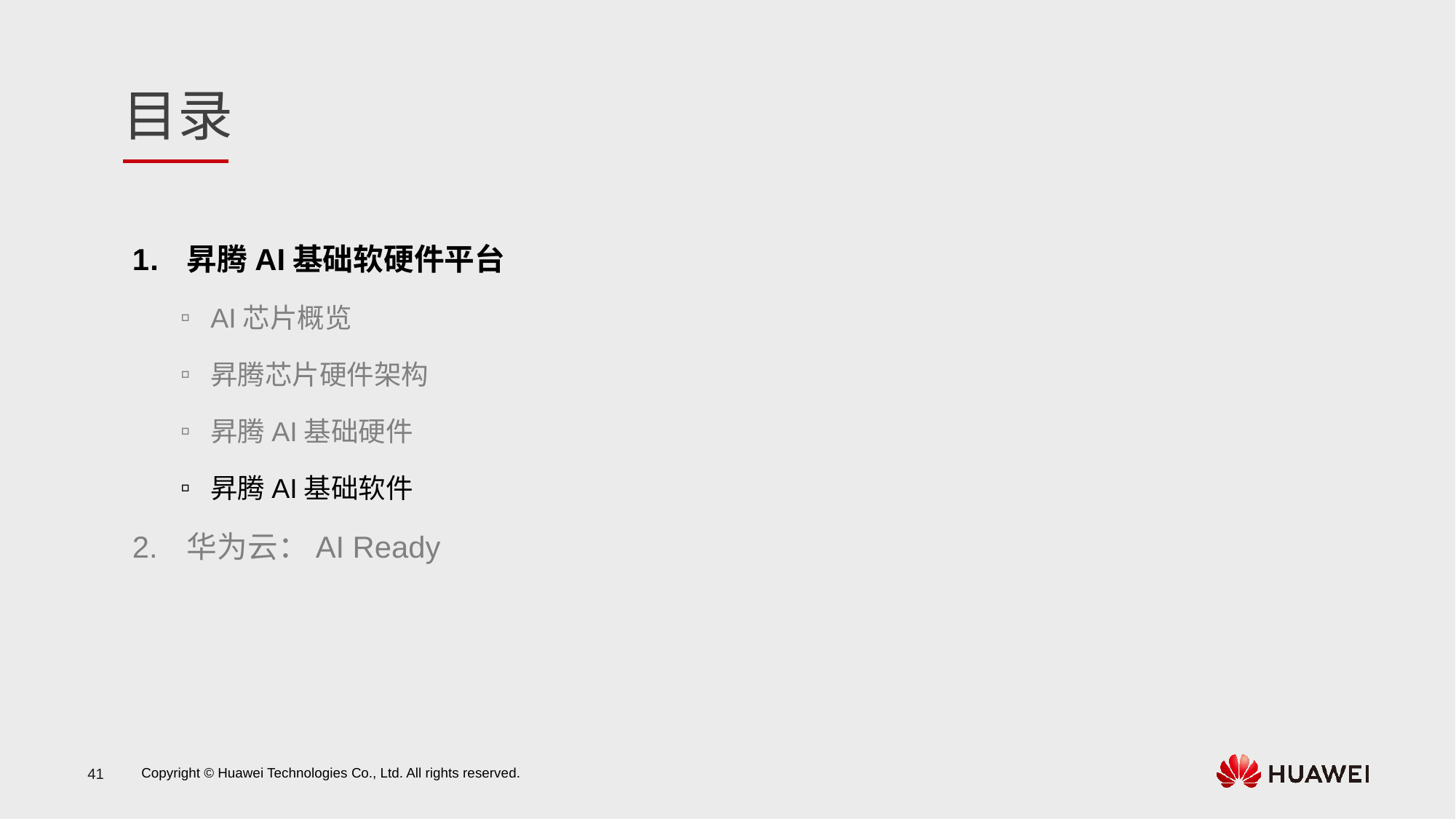

昇腾AI基础软硬件平台
AI芯片概览
昇腾芯片硬件架构
昇腾AI基础硬件
昇腾AI基础软件
华为云：AI Ready